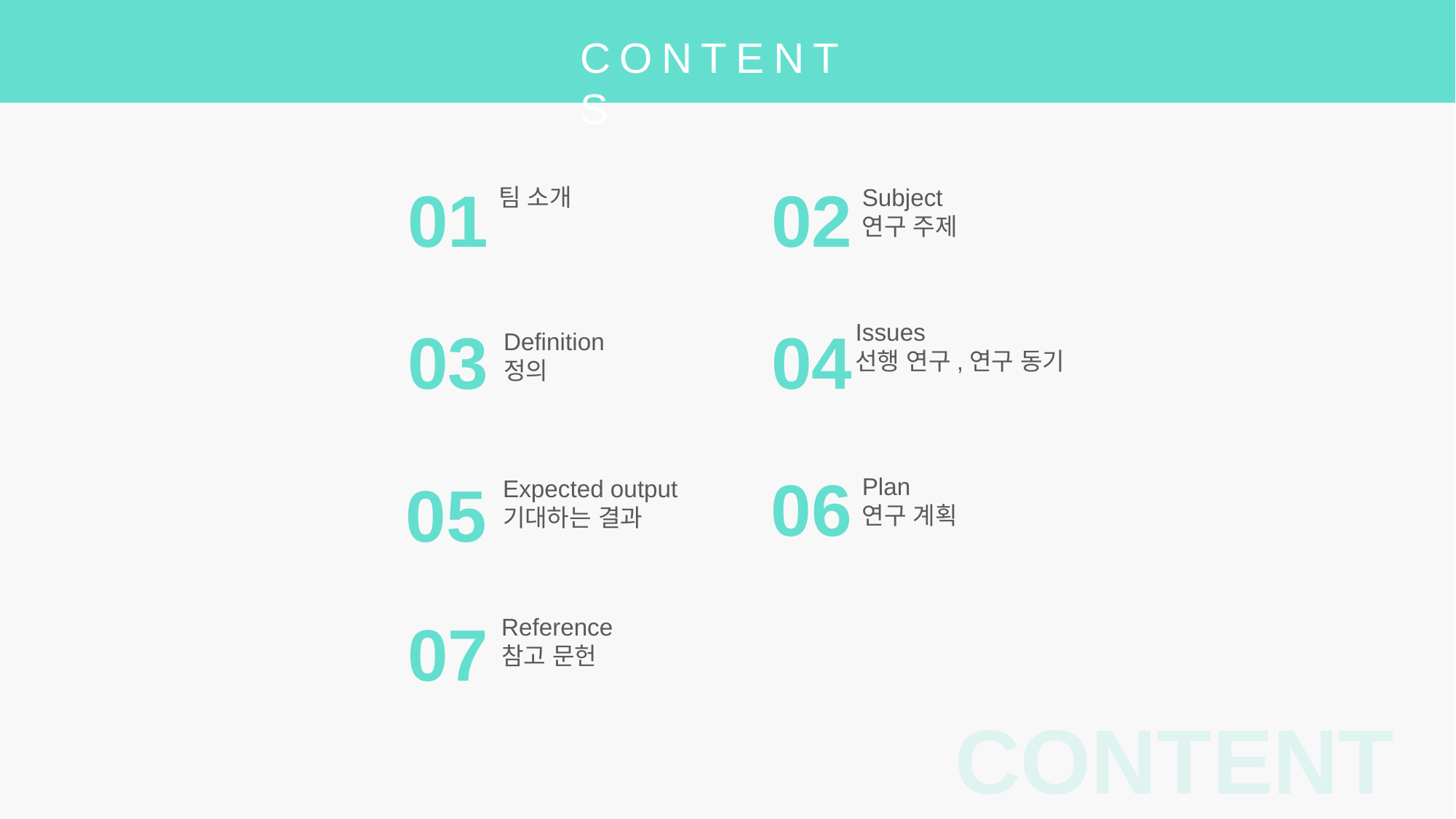

CONTENTS
01
팀 소개
02
Subject
연구 주제
03
04
Issues
선행 연구,연구 동기
Definition
정의
06
Plan
연구 계획
05
Expected output
기대하는 결과
07
Reference
참고 문헌
CONTENTS